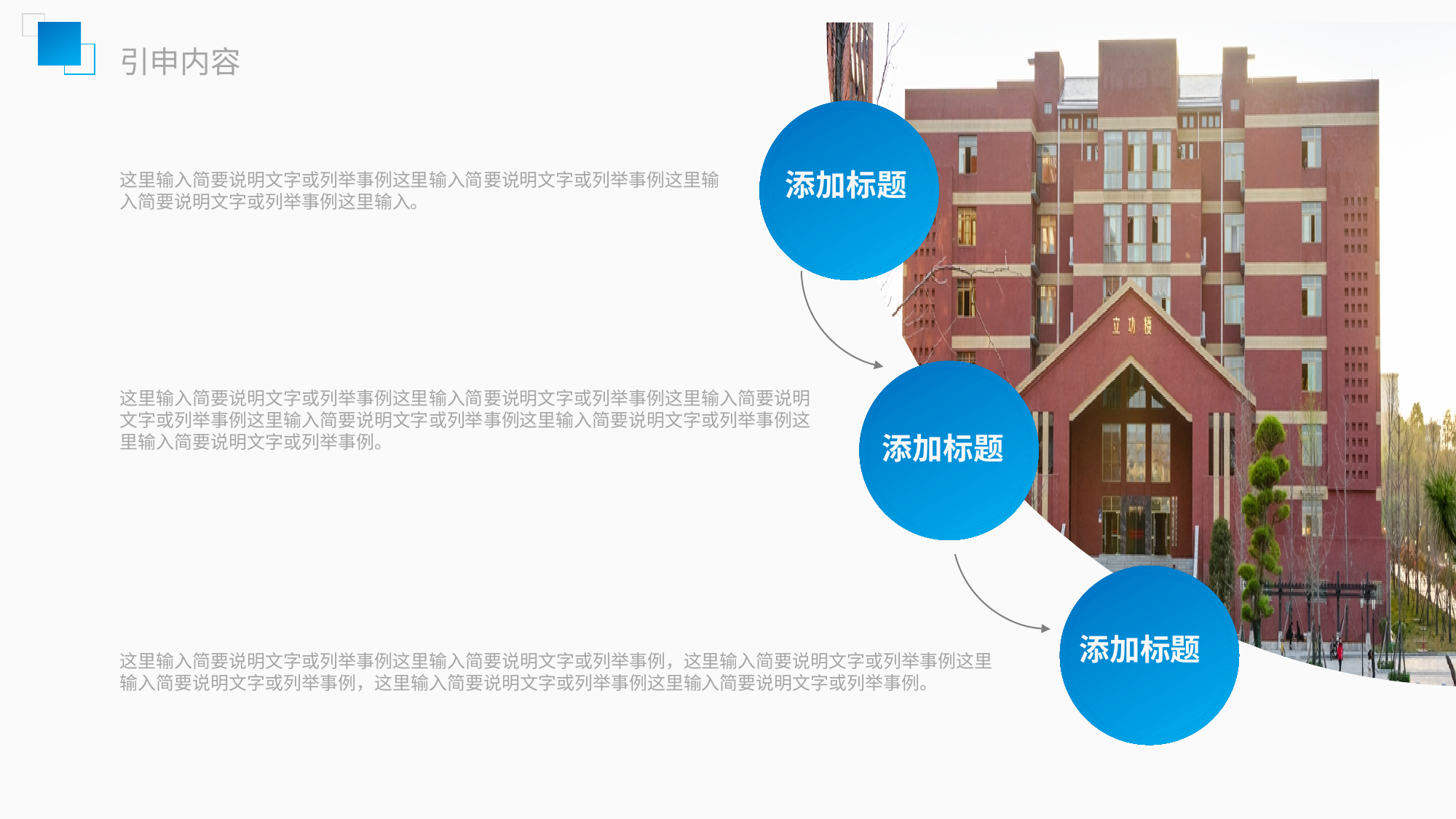

引申内容

添加标题
这里输入简要说明文字或列举事例这里输入简要说明文字或列举事例这里输入简要说明文字或列举事例这里输入。

这里输入简要说明文字或列举事例这里输入简要说明文字或列举事例这里输入简要说明文字或列举事例这里输入简要说明文字或列举事例这里输入简要说明文字或列举事例这里输入简要说明文字或列举事例。
添加标题

添加标题
这里输入简要说明文字或列举事例这里输入简要说明文字或列举事例，这里输入简要说明文字或列举事例这里输入简要说明文字或列举事例，这里输入简要说明文字或列举事例这里输入简要说明文字或列举事例。